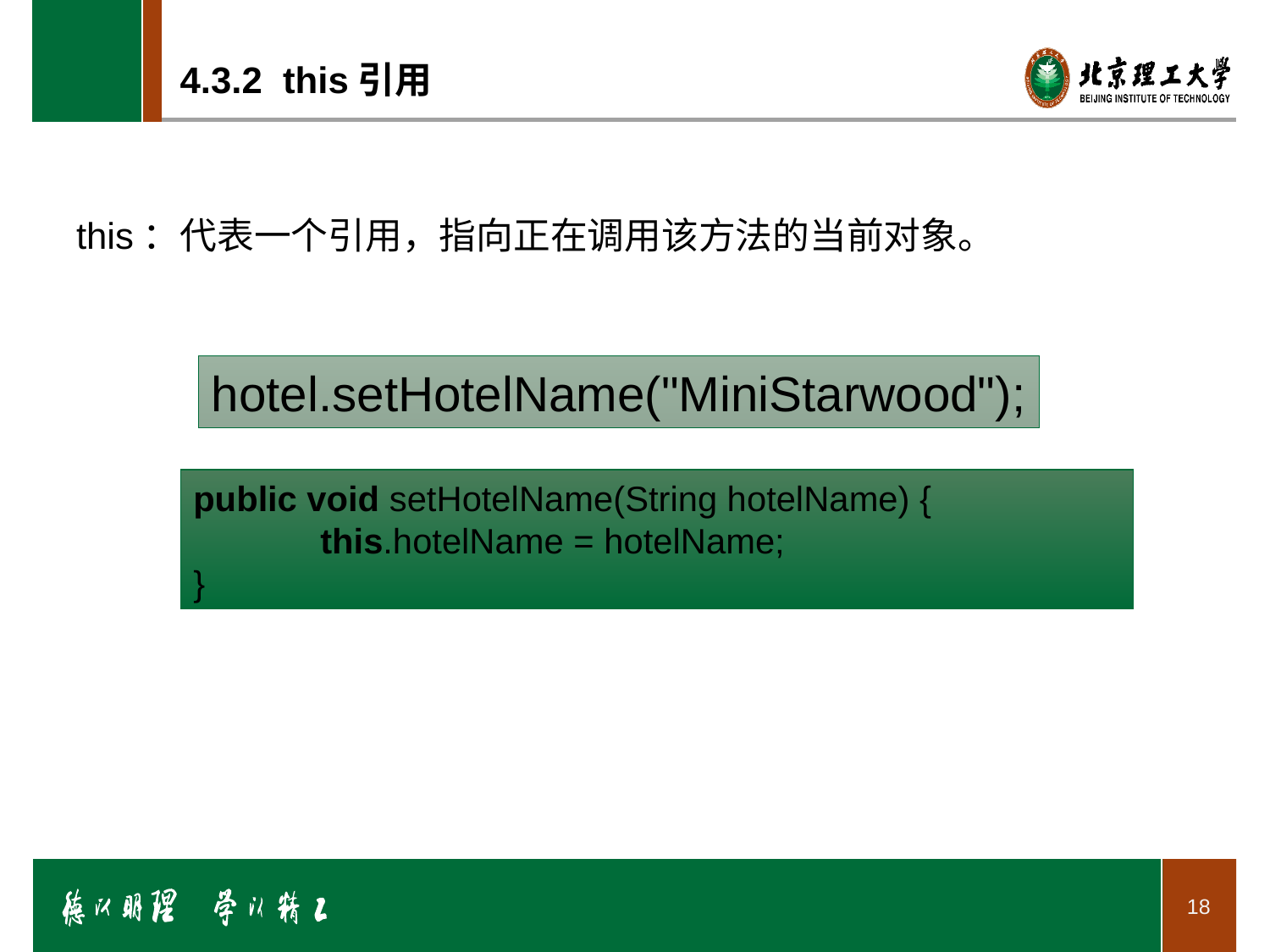

# 4.3.2  this引用
this：代表一个引用，指向正在调用该方法的当前对象。

hotel.setHotelName("MiniStarwood");
public void setHotelName(String hotelName) {
	this.hotelName = hotelName;
}